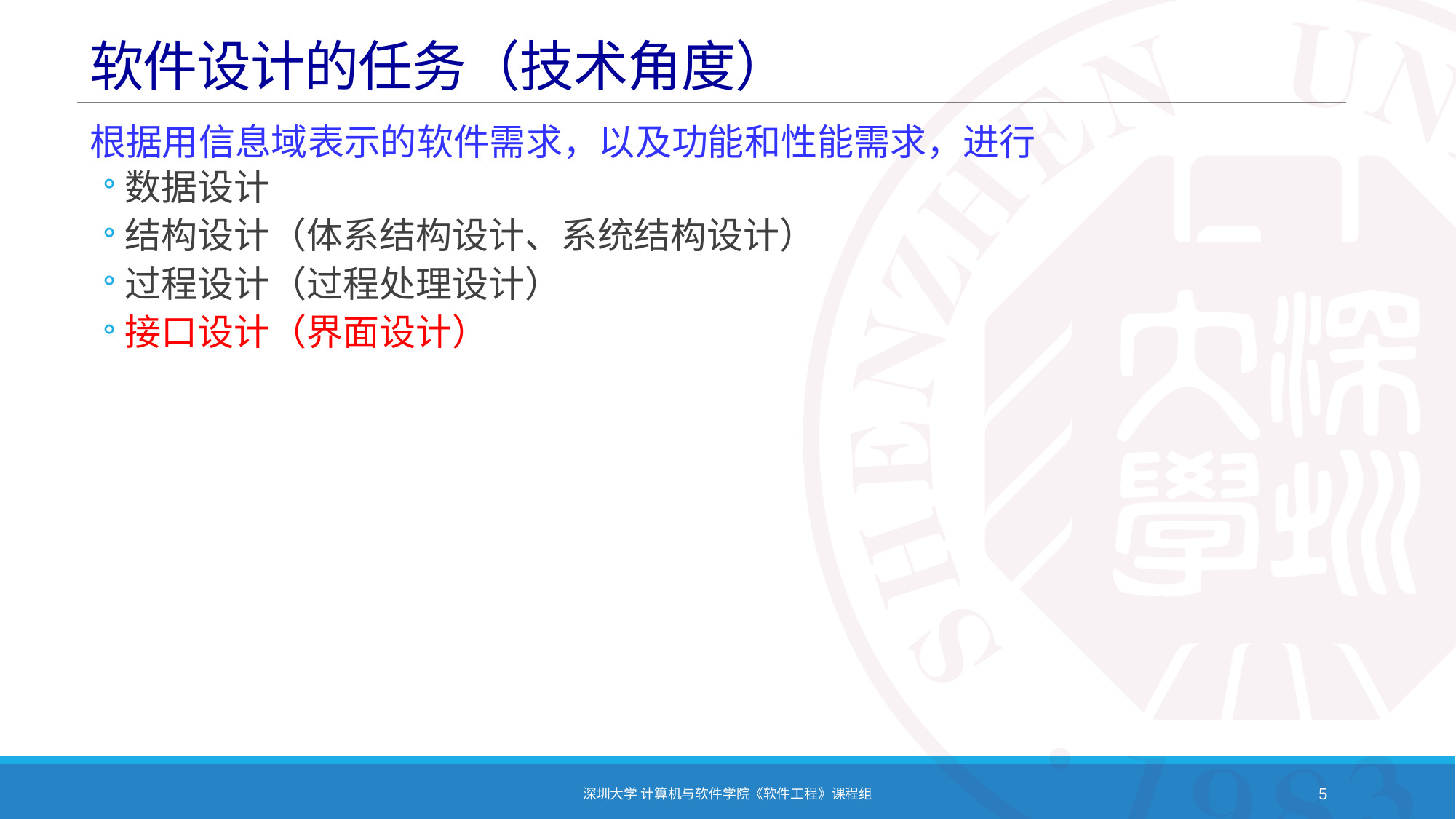

# 软件设计的任务（技术角度）
根据用信息域表示的软件需求，以及功能和性能需求，进行
数据设计
结构设计（体系结构设计、系统结构设计）
过程设计（过程处理设计）
接口设计（界面设计）

深圳大学 计算机与软件学院《软件工程》课程组
5